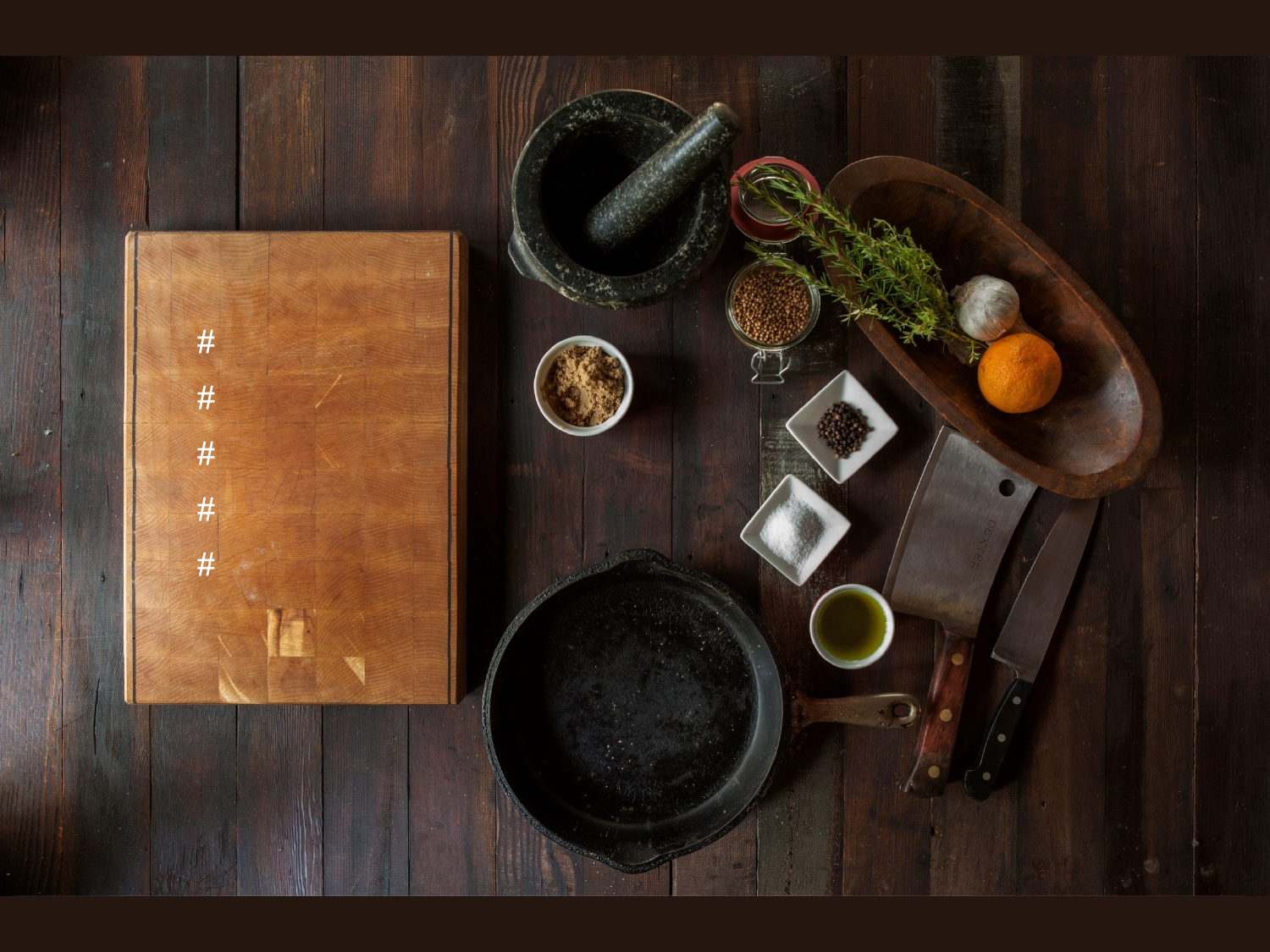

1  개요
2  서비스 구성
3  주요 기능
4  시연
5  참고